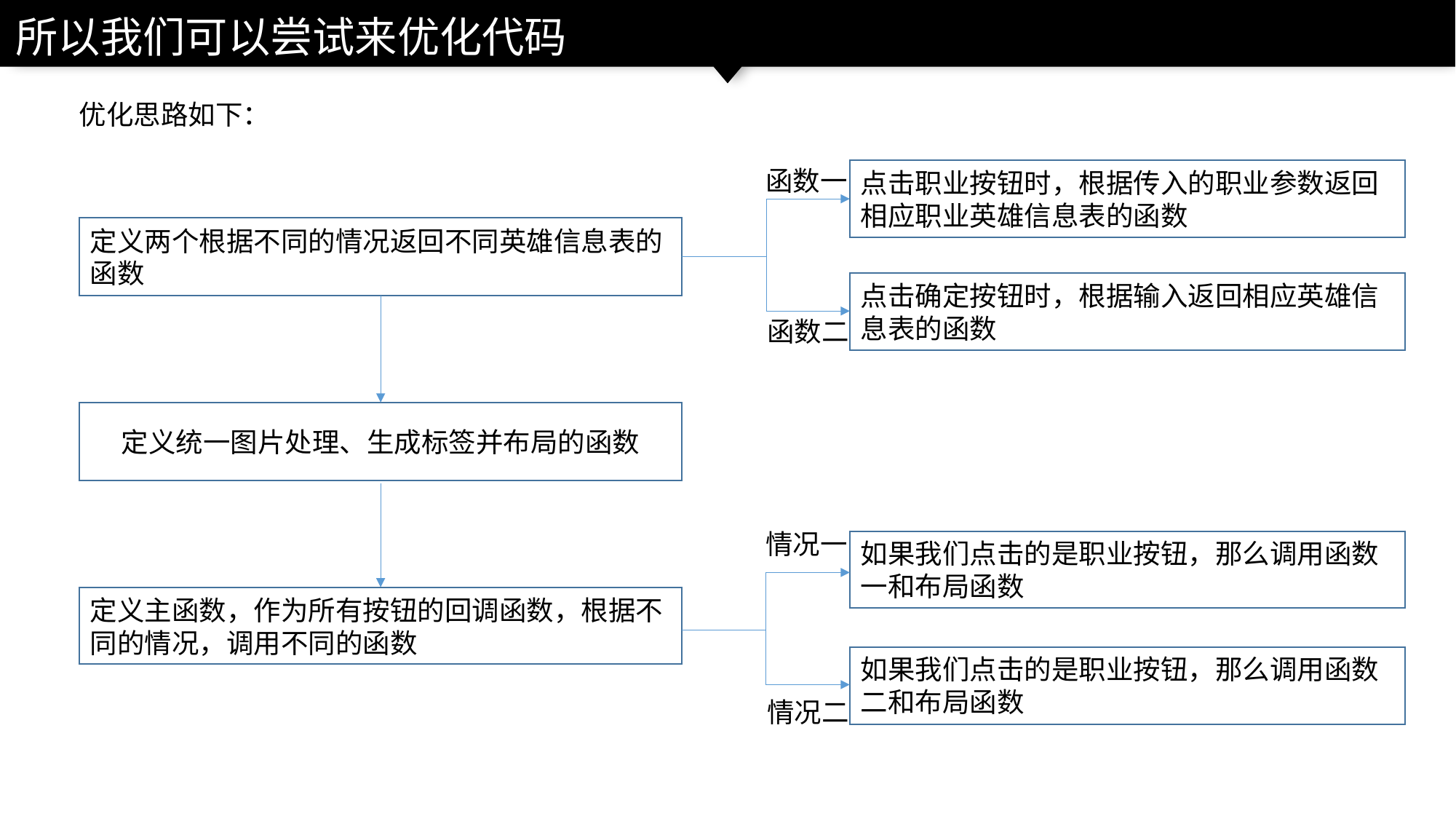

所以我们可以尝试来优化代码
优化思路如下：
函数一
点击职业按钮时，根据传入的职业参数返回相应职业英雄信息表的函数
定义两个根据不同的情况返回不同英雄信息表的函数
点击确定按钮时，根据输入返回相应英雄信息表的函数
函数二
定义统一图片处理、生成标签并布局的函数
情况一
如果我们点击的是职业按钮，那么调用函数一和布局函数

定义主函数，作为所有按钮的回调函数，根据不同的情况，调用不同的函数
如果我们点击的是职业按钮，那么调用函数二和布局函数

情况二